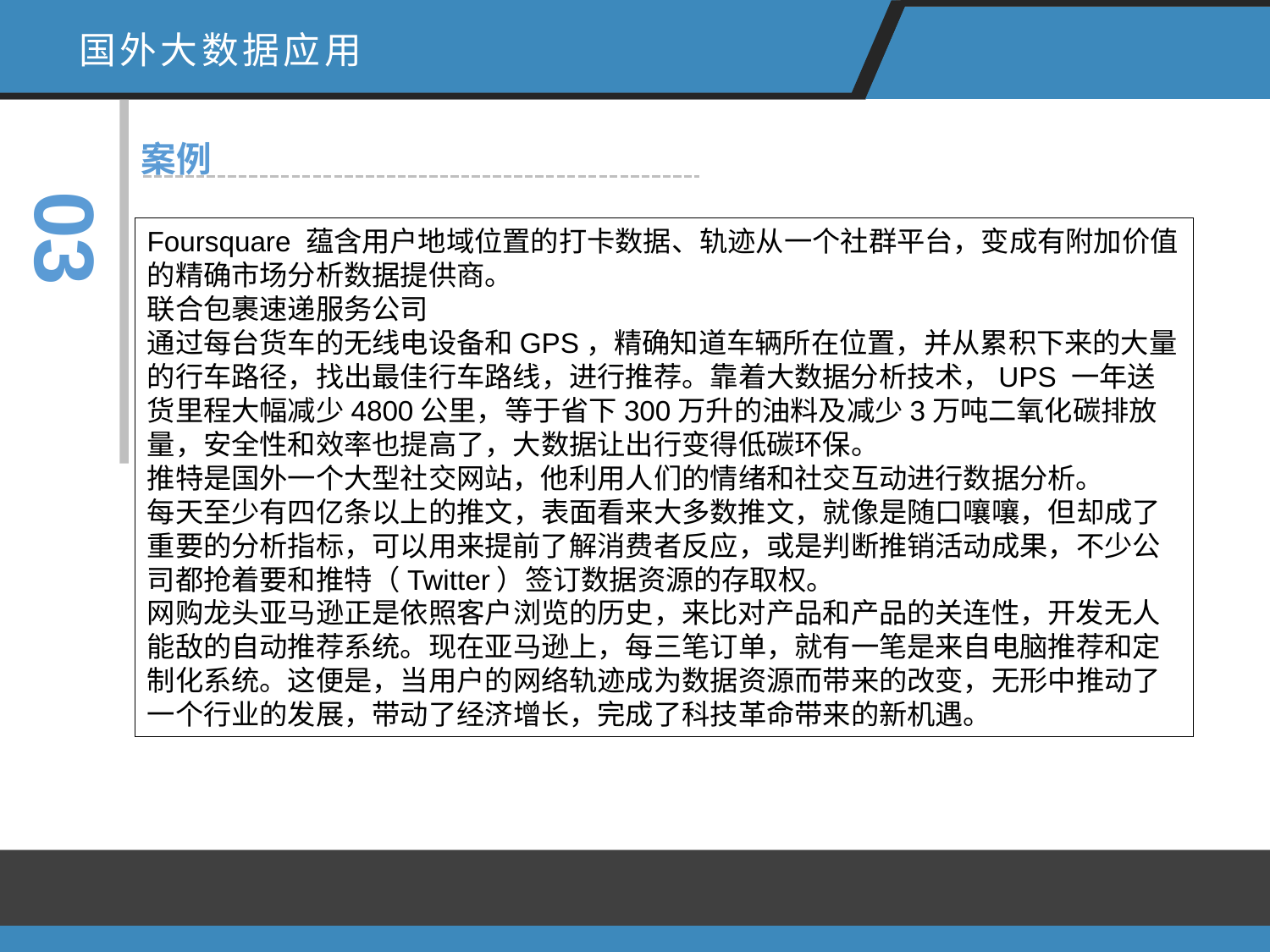

7.1  国外大数据应用经典案例

国外大数据应用

第七章  大数据的商业应用

案例
03
Foursquare 蕴含用户地域位置的打卡数据、轨迹从一个社群平台，变成有附加价值的精确市场分析数据提供商。
联合包裹速递服务公司
通过每台货车的无线电设备和GPS，精确知道车辆所在位置，并从累积下来的大量的行车路径，找出最佳行车路线，进行推荐。靠着大数据分析技术，UPS 一年送货里程大幅减少4800公里，等于省下300万升的油料及减少3万吨二氧化碳排放量，安全性和效率也提高了，大数据让出行变得低碳环保。
推特是国外一个大型社交网站，他利用人们的情绪和社交互动进行数据分析。
每天至少有四亿条以上的推文，表面看来大多数推文，就像是随口嚷嚷，但却成了重要的分析指标，可以用来提前了解消费者反应，或是判断推销活动成果，不少公司都抢着要和推特（Twitter）签订数据资源的存取权。
网购龙头亚马逊正是依照客户浏览的历史，来比对产品和产品的关连性，开发无人能敌的自动推荐系统。现在亚马逊上，每三笔订单，就有一笔是来自电脑推荐和定制化系统。这便是，当用户的网络轨迹成为数据资源而带来的改变，无形中推动了一个行业的发展，带动了经济增长，完成了科技革命带来的新机遇。